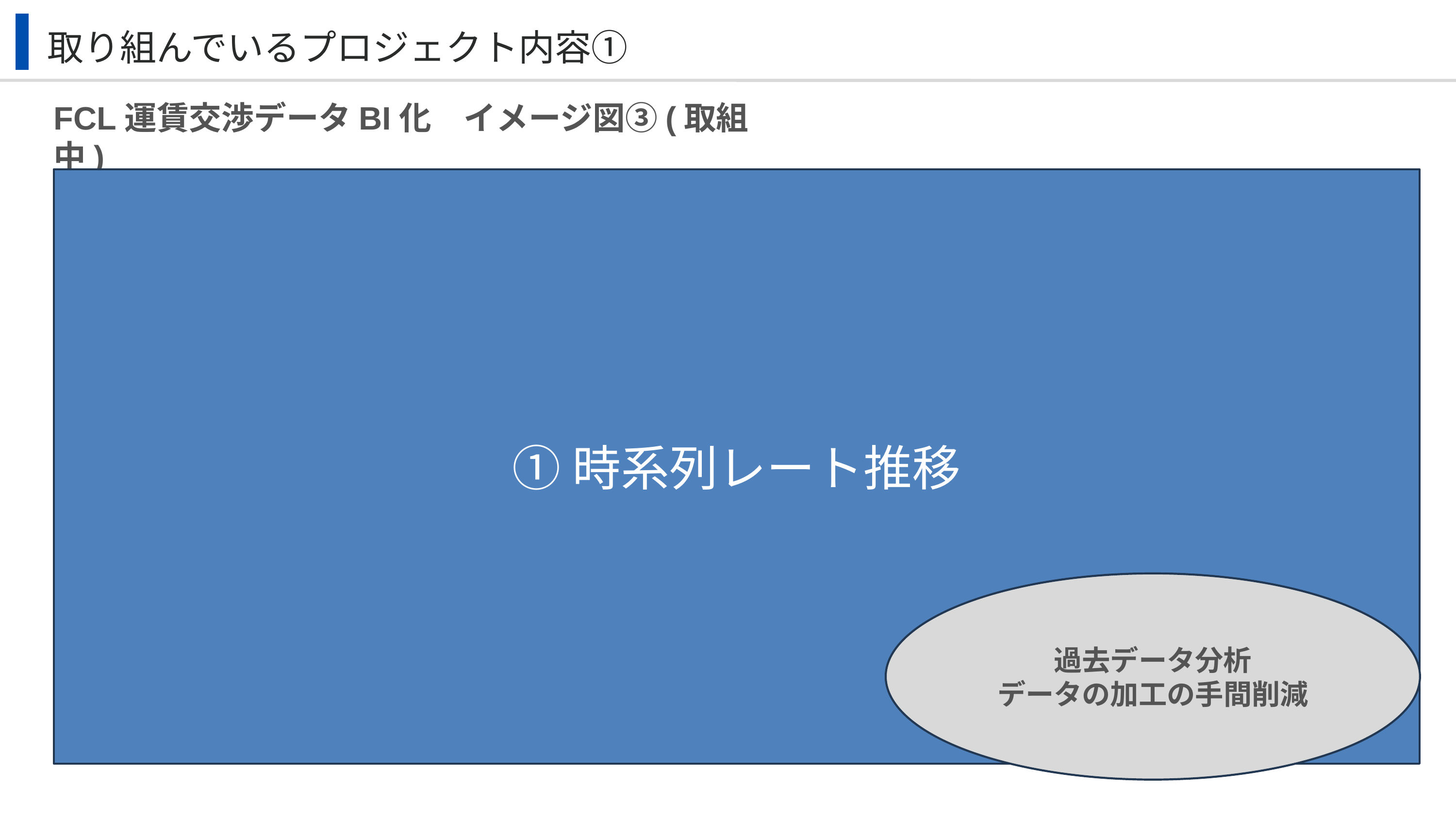

取り組んでいるプロジェクト内容①

FCL運賃交渉データBI化　イメージ図③(取組中)
①時系列レート推移
過去データ分析
データの加工の手間削減